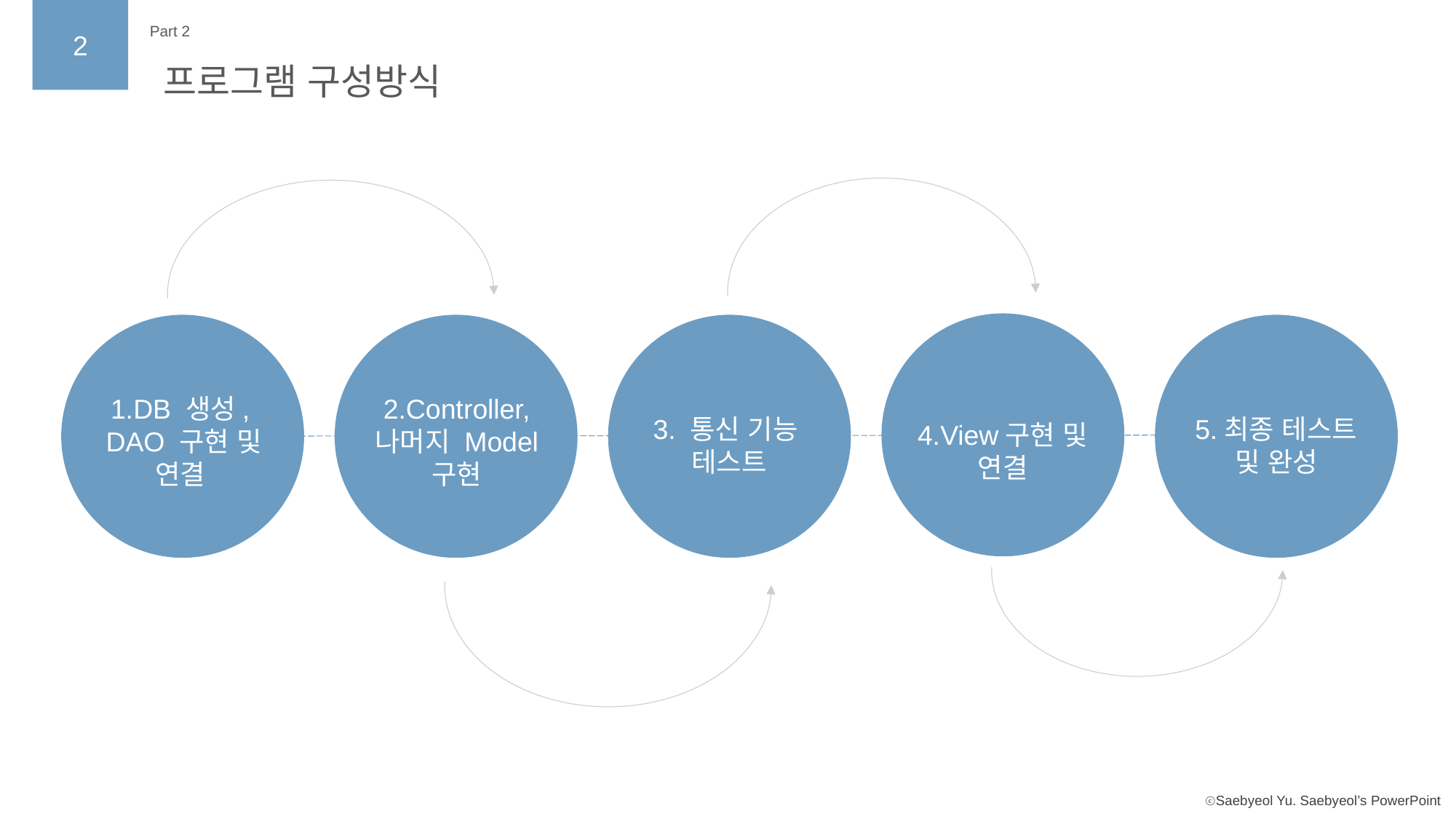

2
Part 2
프로그램 구성방식

1.DB 생성,
DAO 구현 및 연결
2.Controller,
나머지 Model 구현

3. 통신 기능
테스트
5.최종 테스트
및 완성
4.View구현 및 연결